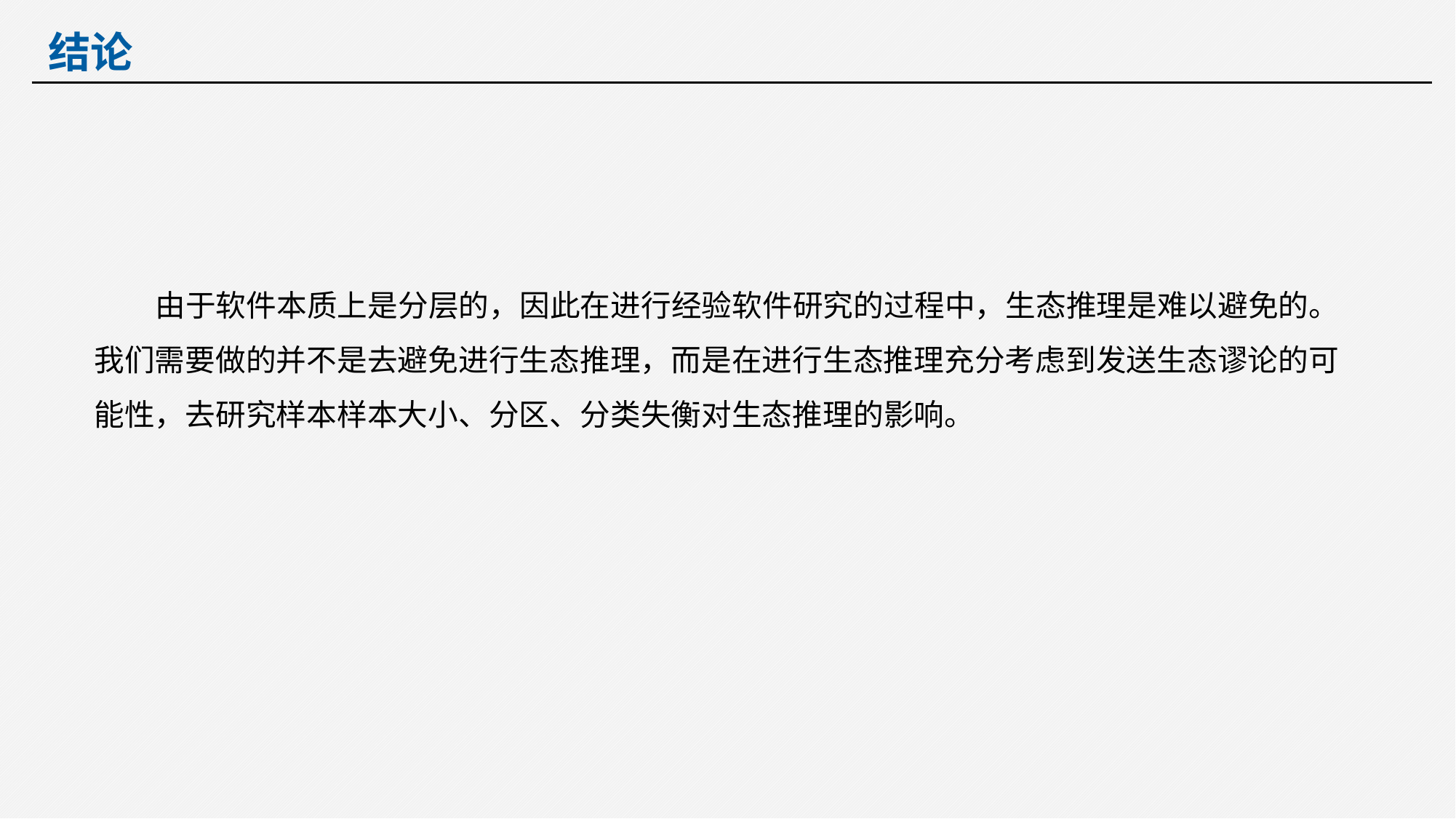

结论
        由于软件本质上是分层的，因此在进行经验软件研究的过程中，生态推理是难以避免的。我们需要做的并不是去避免进行生态推理，而是在进行生态推理充分考虑到发送生态谬论的可能性，去研究样本样本大小、分区、分类失衡对生态推理的影响。